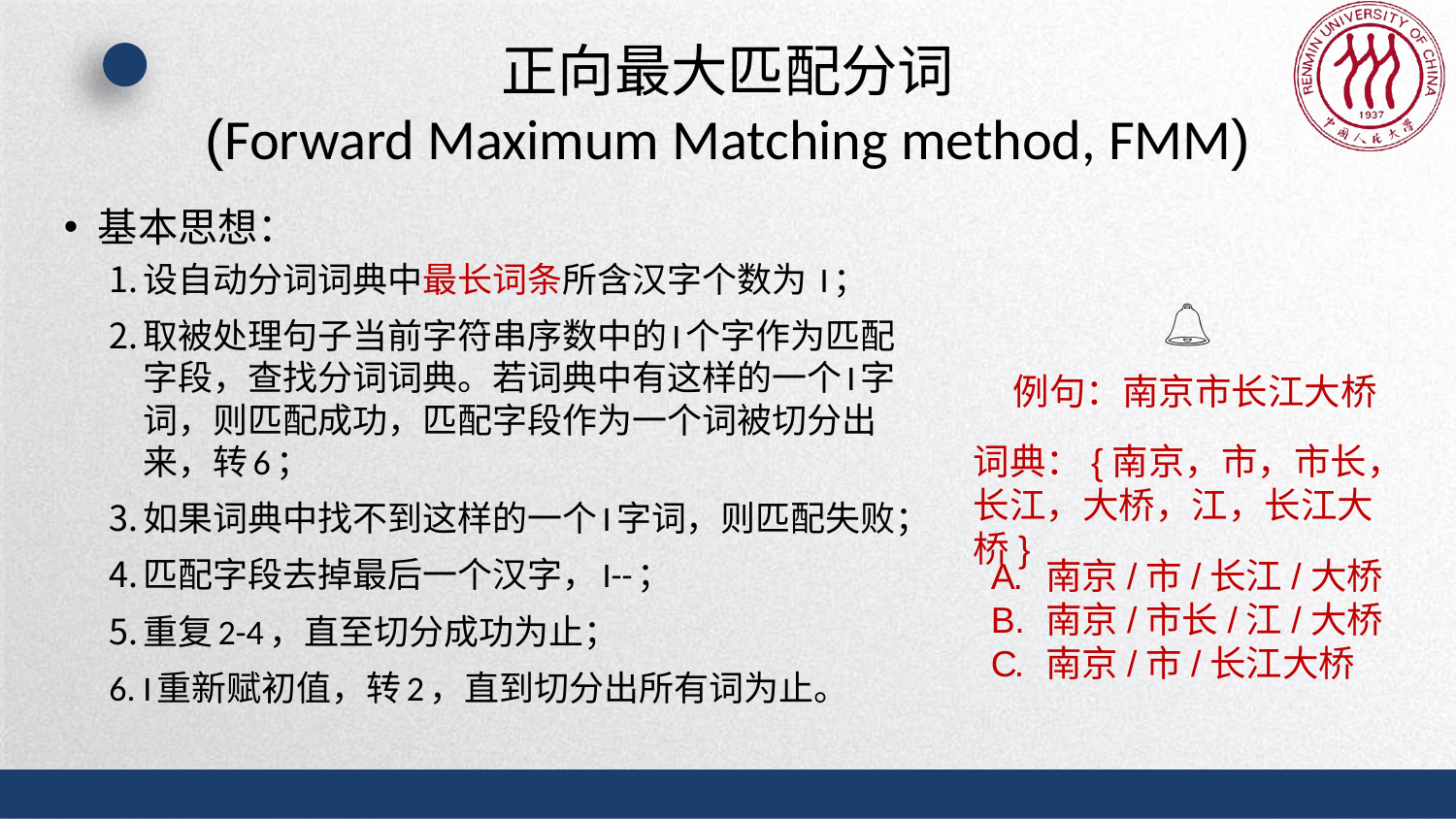

# 正向最大匹配分词 (Forward Maximum Matching method, FMM)
基本思想：
设自动分词词典中最长词条所含汉字个数为 I；
取被处理句子当前字符串序数中的I个字作为匹配字段，查找分词词典。若词典中有这样的一个I字词，则匹配成功，匹配字段作为一个词被切分出来，转6；
如果词典中找不到这样的一个I字词，则匹配失败；
匹配字段去掉最后一个汉字，I--；
重复2-4，直至切分成功为止；
I重新赋初值，转2，直到切分出所有词为止。
🔔
例句：南京市长江大桥
词典：{南京，市，市长，长江，大桥，江，长江大桥}
南京/市/长江/大桥
南京/市长/江/大桥
南京/市/长江大桥